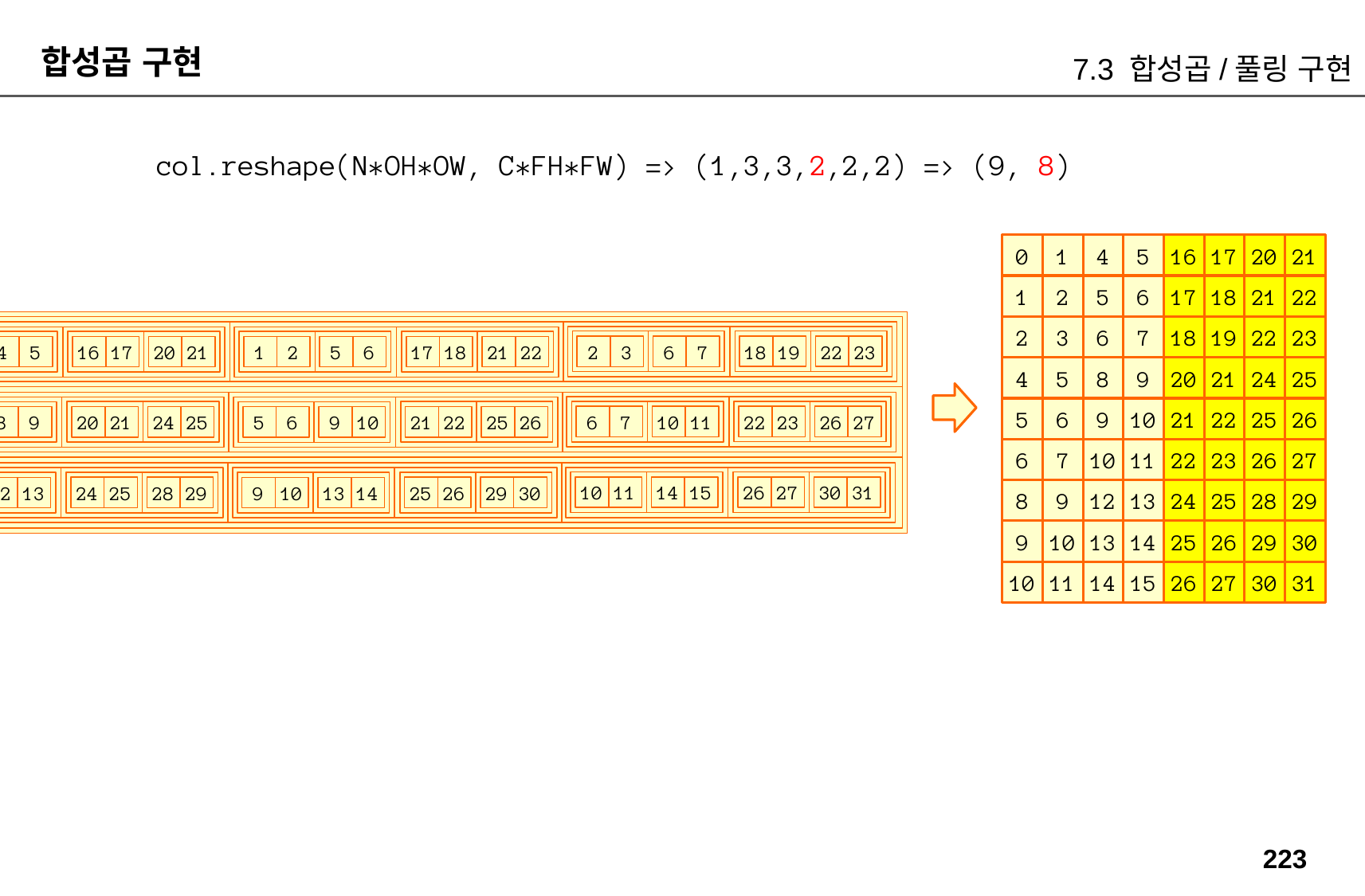

합성곱 구현
7.3 합성곱/풀링 구현
col.reshape(N*OH*OW, C*FH*FW) => (1,3,3,2,2,2) => (9, 8)
0
1
4
5
16
17
20
21
1
2
5
6
17
18
21
22

18
19
22
23
2
3
6
7
16
17
20
21
17
18
21
22
0
1
4
5
1
2
5
6

22
23
26
27
6
7
10
11
20
21
24
25
21
22
25
26
4
5
8
9
5
6
9
10

26
27
30
31
10
11
14
15
24
25
28
29
25
26
29
30
8
9
12
13
9
10
13
14
2
3
6
7
18
19
22
23
4
5
8
9
20
21
24
25

5
6
9
10
21
22
25
26
6
7
10
11
22
23
26
27
8
9
12
13
24
25
28
29
9
10
13
14
25
26
29
30
10
11
14
15
26
27
30
31